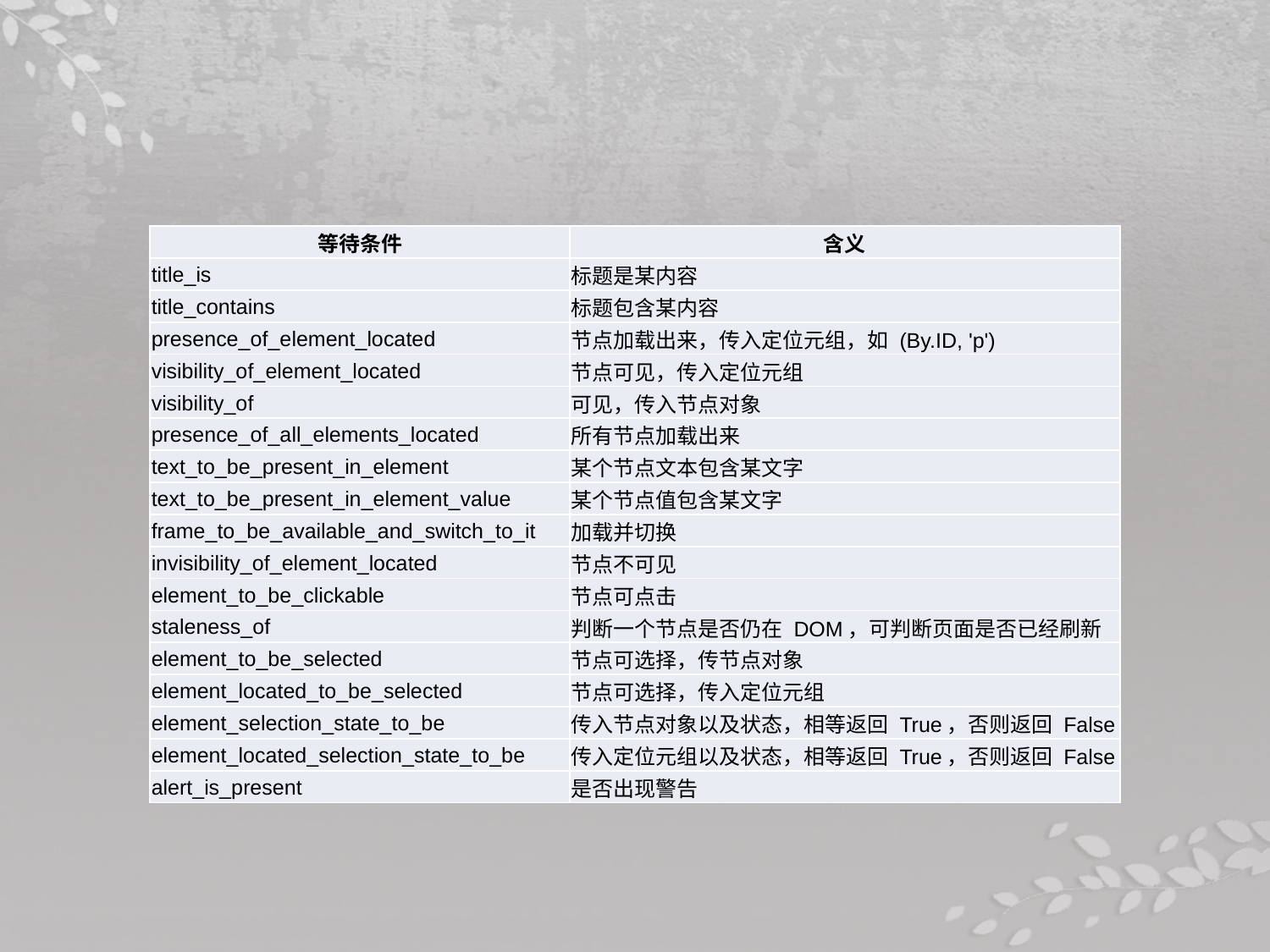

| 等待条件 | 含义 |
| --- | --- |
| title\_is | 标题是某内容 |
| title\_contains | 标题包含某内容 |
| presence\_of\_element\_located | 节点加载出来，传入定位元组，如 (By.ID, 'p') |
| visibility\_of\_element\_located | 节点可见，传入定位元组 |
| visibility\_of | 可见，传入节点对象 |
| presence\_of\_all\_elements\_located | 所有节点加载出来 |
| text\_to\_be\_present\_in\_element | 某个节点文本包含某文字 |
| text\_to\_be\_present\_in\_element\_value | 某个节点值包含某文字 |
| frame\_to\_be\_available\_and\_switch\_to\_it | 加载并切换 |
| invisibility\_of\_element\_located | 节点不可见 |
| element\_to\_be\_clickable | 节点可点击 |
| staleness\_of | 判断一个节点是否仍在 DOM，可判断页面是否已经刷新 |
| element\_to\_be\_selected | 节点可选择，传节点对象 |
| element\_located\_to\_be\_selected | 节点可选择，传入定位元组 |
| element\_selection\_state\_to\_be | 传入节点对象以及状态，相等返回 True，否则返回 False |
| element\_located\_selection\_state\_to\_be | 传入定位元组以及状态，相等返回 True，否则返回 False |
| alert\_is\_present | 是否出现警告 |